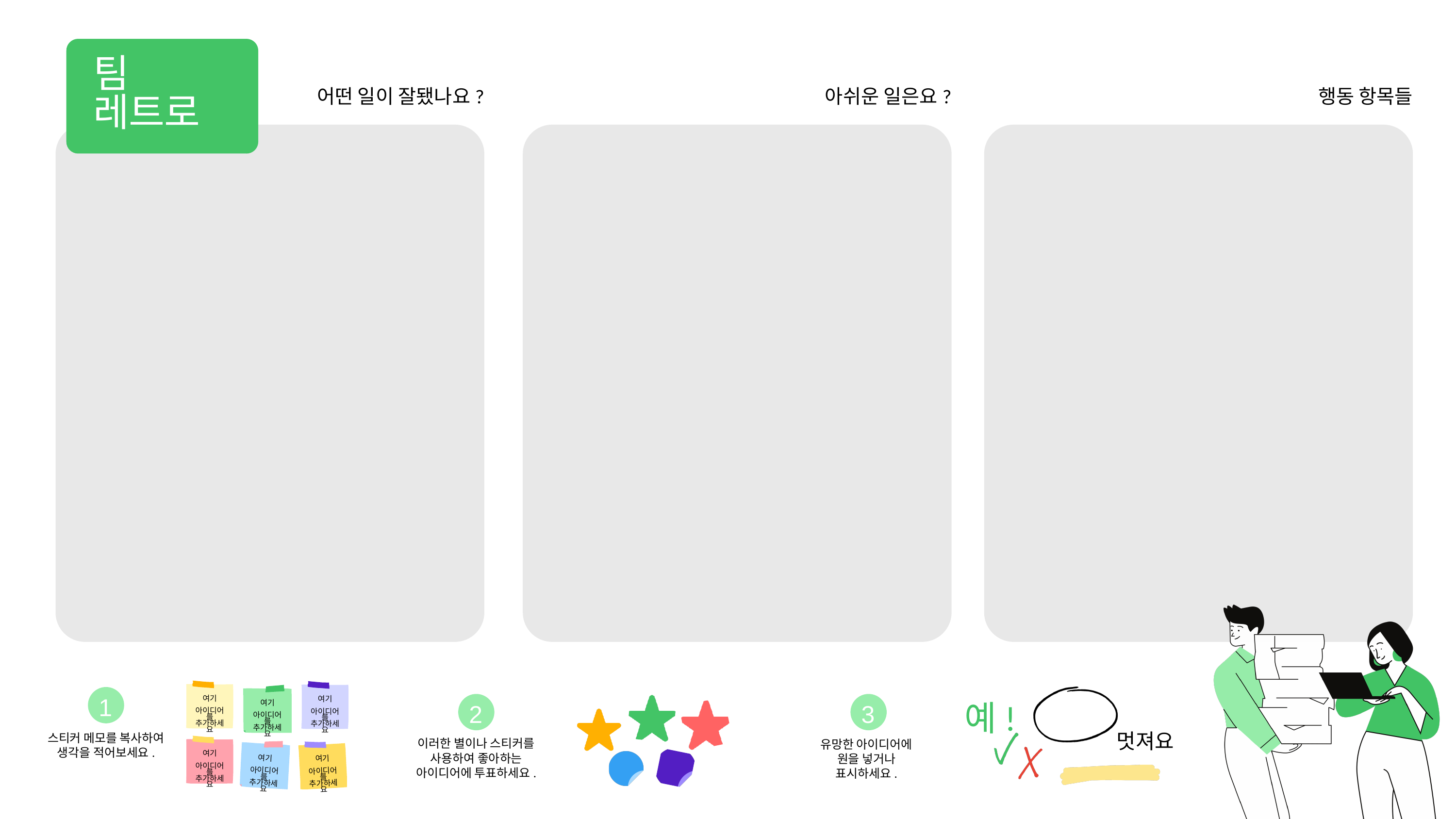

팀
레트로
어떤 일이 잘됐나요?
아쉬운 일은요?
행동 항목들

여기
 아이디어를 추가하세요

여기
 아이디어를 추가하세요

여기
 아이디어를 추가하세요

1

2

3

예!
스티커 메모를 복사하여 생각을 적어보세요.

여기
 아이디어를 추가하세요
이러한 별이나 스티커를
사용하여 좋아하는
아이디어에 투표하세요.
유망한 아이디어에 원을 넣거나
표시하세요.

여기
 아이디어를 추가하세요

여기
 아이디어를 추가하세요
멋져요